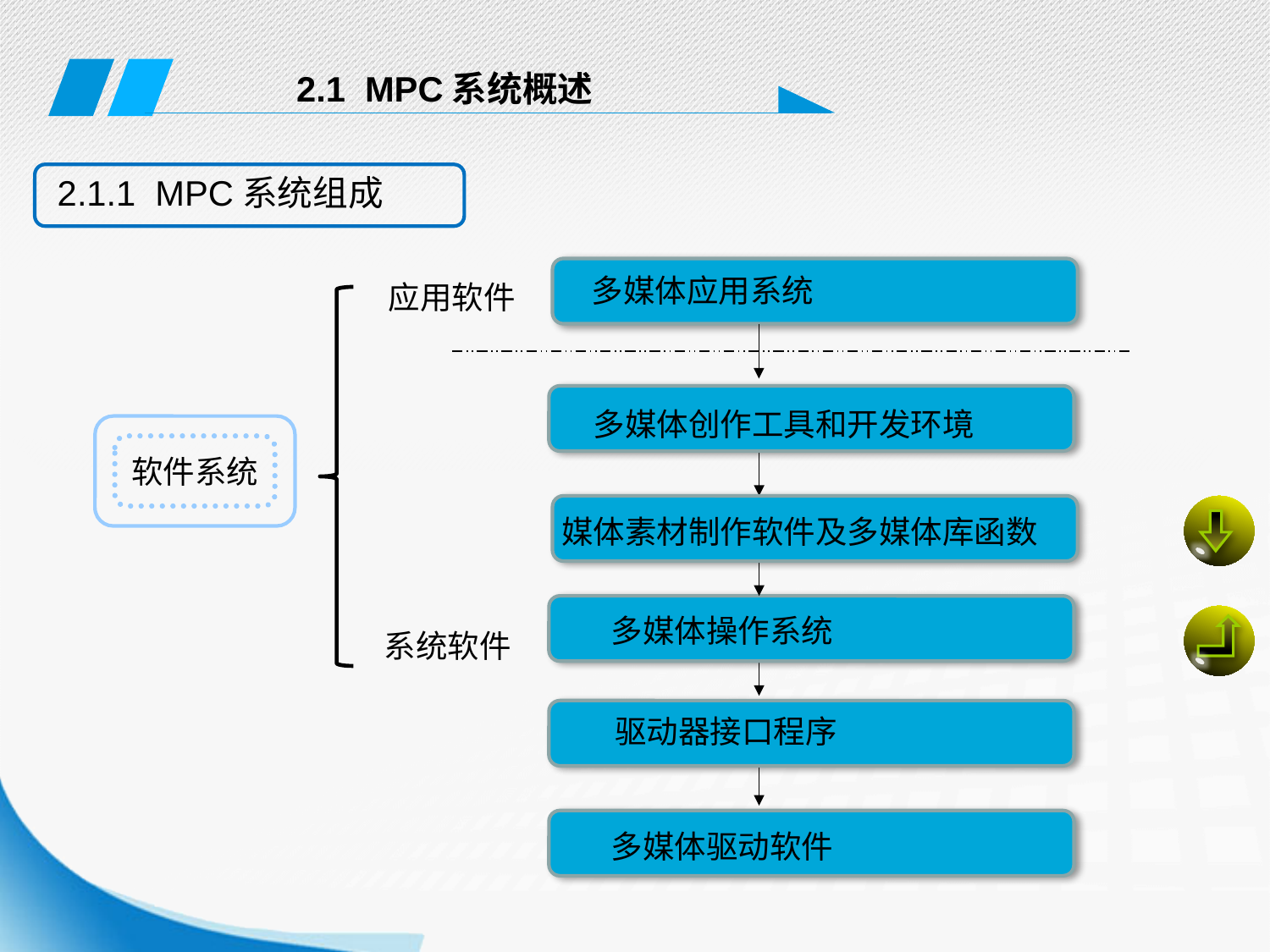

2.1  MPC系统概述

2.1.1  MPC系统组成

多媒体应用系统

多媒体创作工具和开发环境

媒体素材制作软件及多媒体库函数

多媒体操作系统

驱动器接口程序

多媒体驱动软件
应用软件

软件系统

系统软件